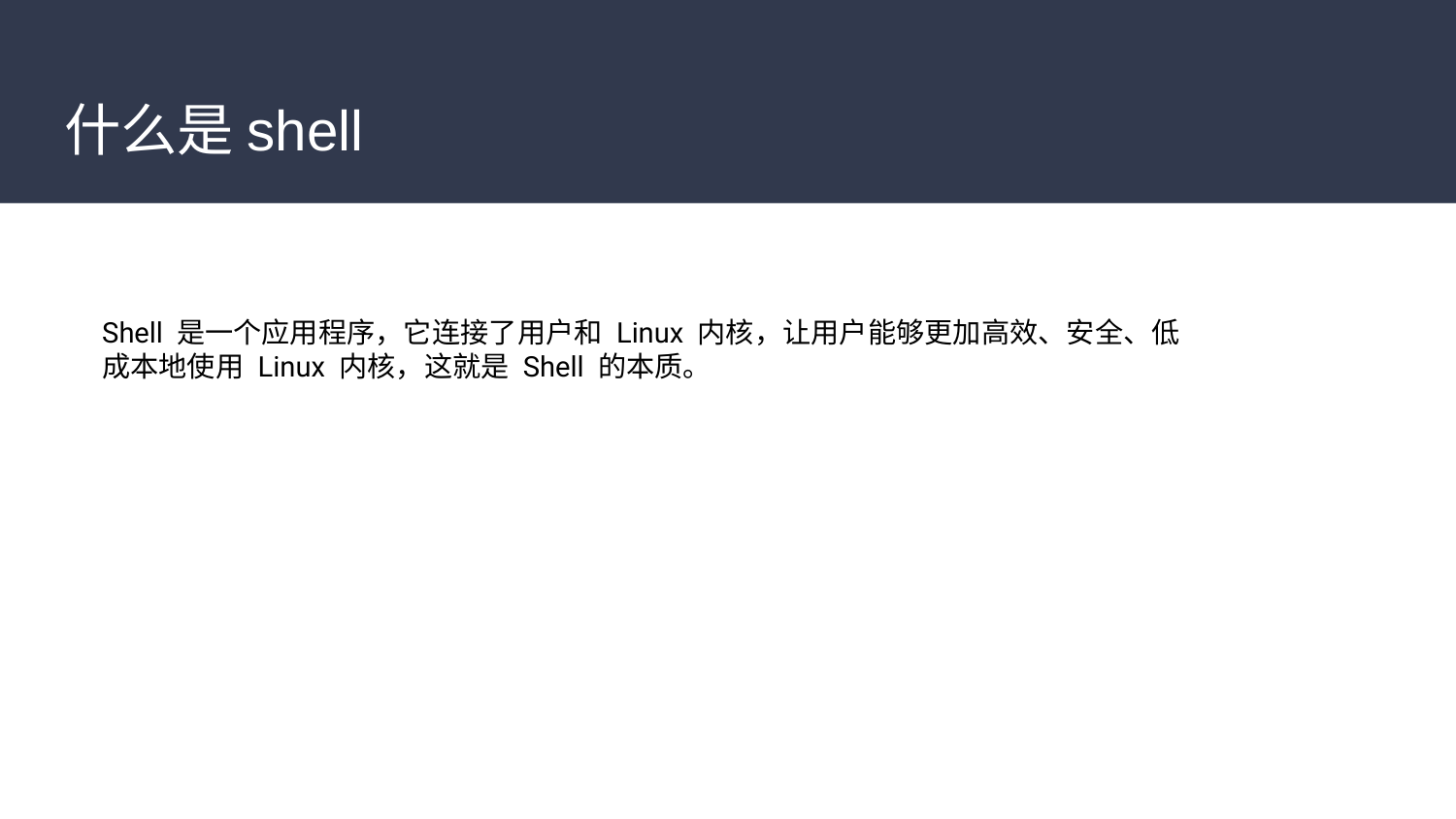

# 什么是shell
Shell 是一个应用程序，它连接了用户和 Linux 内核，让用户能够更加高效、安全、低成本地使用 Linux 内核，这就是 Shell 的本质。